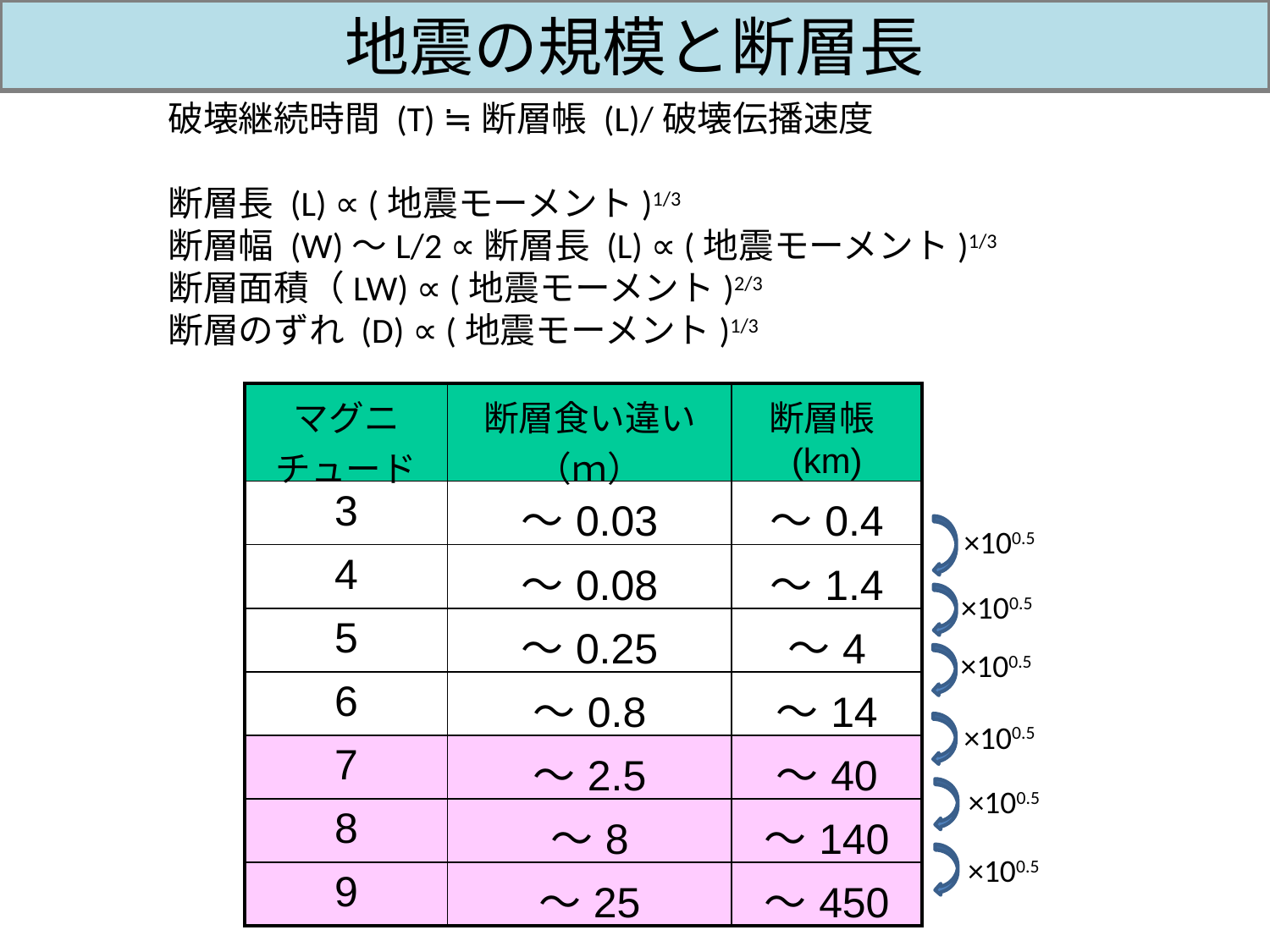

# 地震の規模と断層長
破壊継続時間 (T) ≒断層帳 (L)/破壊伝播速度

断層長 (L) ∝ (地震モーメント)1/3
断層幅 (W)～L/2 ∝断層長 (L) ∝ (地震モーメント)1/3
断層面積（LW) ∝ (地震モーメント)2/3
断層のずれ (D) ∝ (地震モーメント)1/3

| マグニチュード | 断層食い違い（ｍ） | 断層帳(km) |
| --- | --- | --- |
| 3 | ～0.03 | ～0.4 |
| 4 | ～0.08 | ～1.4 |
| 5 | ～0.25 | ～4 |
| 6 | ～0.8 | ～14 |
| 7 | ～2.5 | ～40 |
| 8 | ～8 | ～140 |
| 9 | ～25 | ～450 |

×100.5
×100.5

×100.5

×100.5

×100.5

×100.5